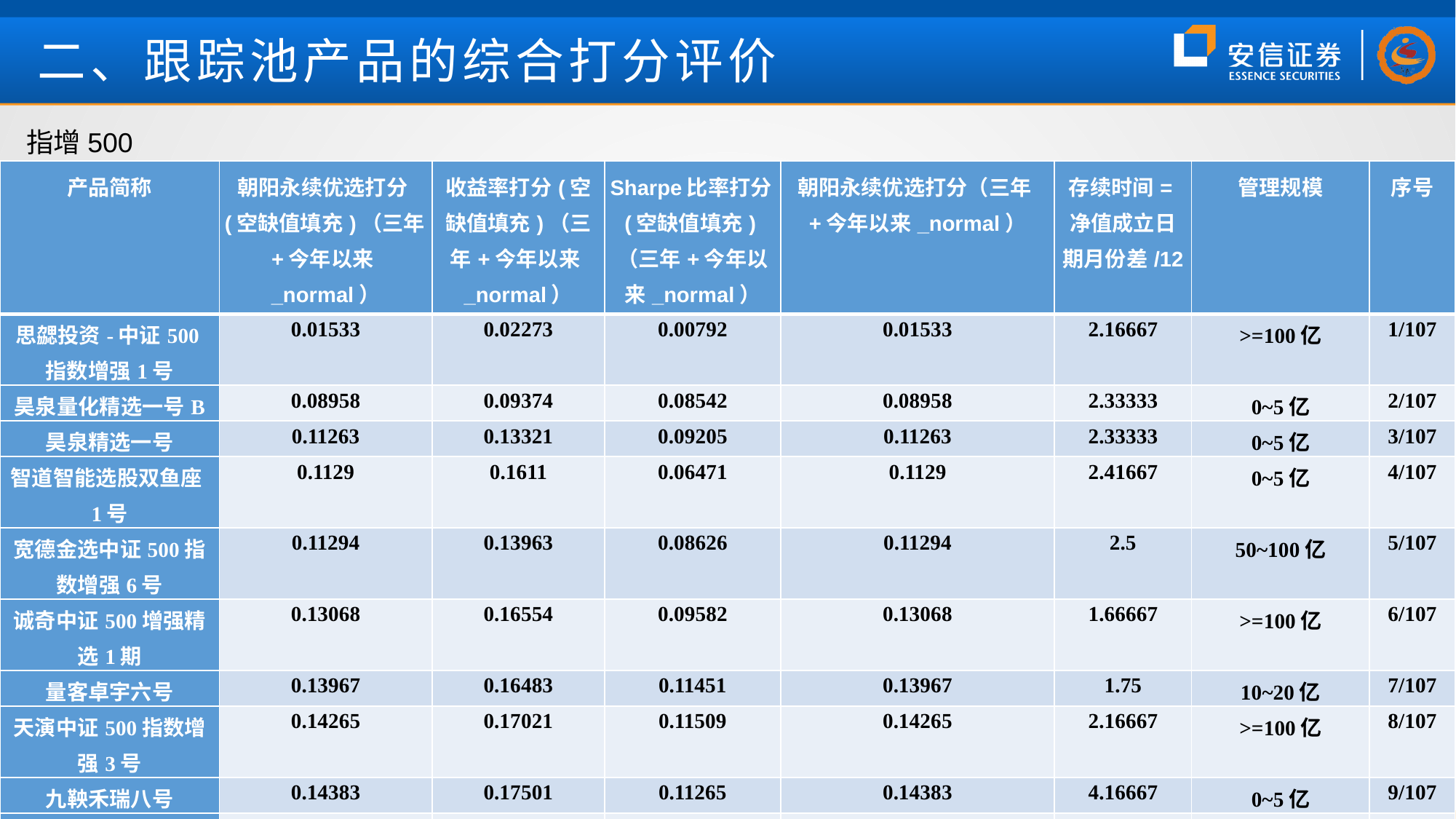

二、跟踪池产品的综合打分评价
指增500
| 产品简称 | 朝阳永续优选打分(空缺值填充)（三年+今年以来\_normal） | 收益率打分(空缺值填充)（三年+今年以来\_normal） | Sharpe比率打分(空缺值填充)（三年+今年以来\_normal） | 朝阳永续优选打分（三年+今年以来\_normal） | 存续时间=净值成立日期月份差/12 | 管理规模 | 序号 |
| --- | --- | --- | --- | --- | --- | --- | --- |
| 思勰投资-中证500指数增强1号 | 0.01533 | 0.02273 | 0.00792 | 0.01533 | 2.16667 | >=100亿 | 1/107 |
| 昊泉量化精选一号B | 0.08958 | 0.09374 | 0.08542 | 0.08958 | 2.33333 | 0~5亿 | 2/107 |
| 昊泉精选一号 | 0.11263 | 0.13321 | 0.09205 | 0.11263 | 2.33333 | 0~5亿 | 3/107 |
| 智道智能选股双鱼座1号 | 0.1129 | 0.1611 | 0.06471 | 0.1129 | 2.41667 | 0~5亿 | 4/107 |
| 宽德金选中证500指数增强6号 | 0.11294 | 0.13963 | 0.08626 | 0.11294 | 2.5 | 50~100亿 | 5/107 |
| 诚奇中证500增强精选1期 | 0.13068 | 0.16554 | 0.09582 | 0.13068 | 1.66667 | >=100亿 | 6/107 |
| 量客卓宇六号 | 0.13967 | 0.16483 | 0.11451 | 0.13967 | 1.75 | 10~20亿 | 7/107 |
| 天演中证500指数增强3号 | 0.14265 | 0.17021 | 0.11509 | 0.14265 | 2.16667 | >=100亿 | 8/107 |
| 九鞅禾瑞八号 | 0.14383 | 0.17501 | 0.11265 | 0.14383 | 4.16667 | 0~5亿 | 9/107 |
| 念空中证500指数增强10号一期 | 0.14642 | 0.17575 | 0.1171 | 0.14642 | 1.33333 | 50~100亿 | 10/107 |